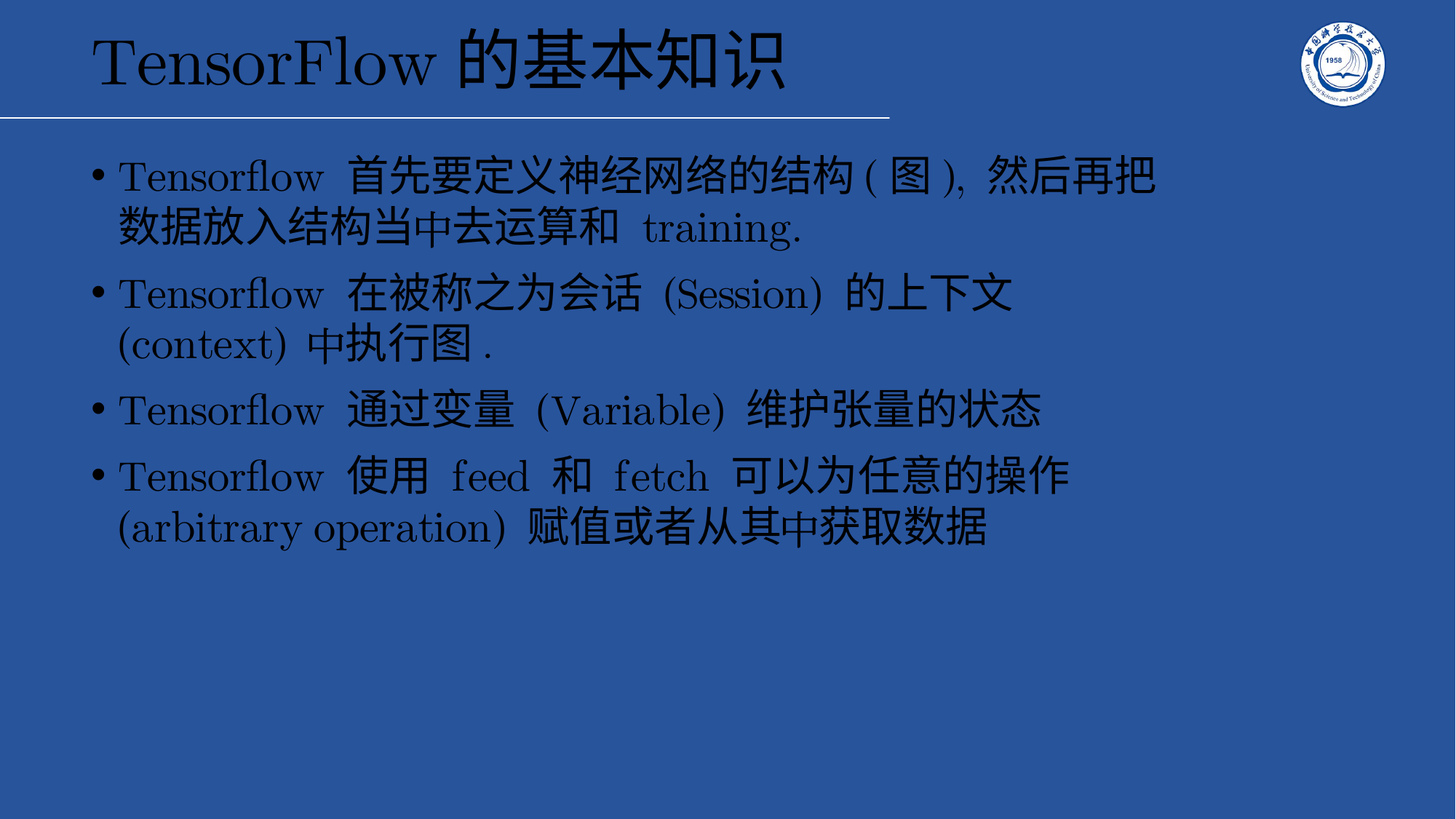

# TensorFlow的基本知识
18
Tensorflow 首先要定义神经网络的结构(图), 然后再把数据放入结构当中去运算和 training.
Tensorflow 在被称之为会话 (Session) 的上下文 (context) 中执行图.
Tensorflow 通过变量 (Variable) 维护张量的状态
Tensorflow 使用 feed 和 fetch 可以为任意的操作(arbitrary operation) 赋值或者从其中获取数据